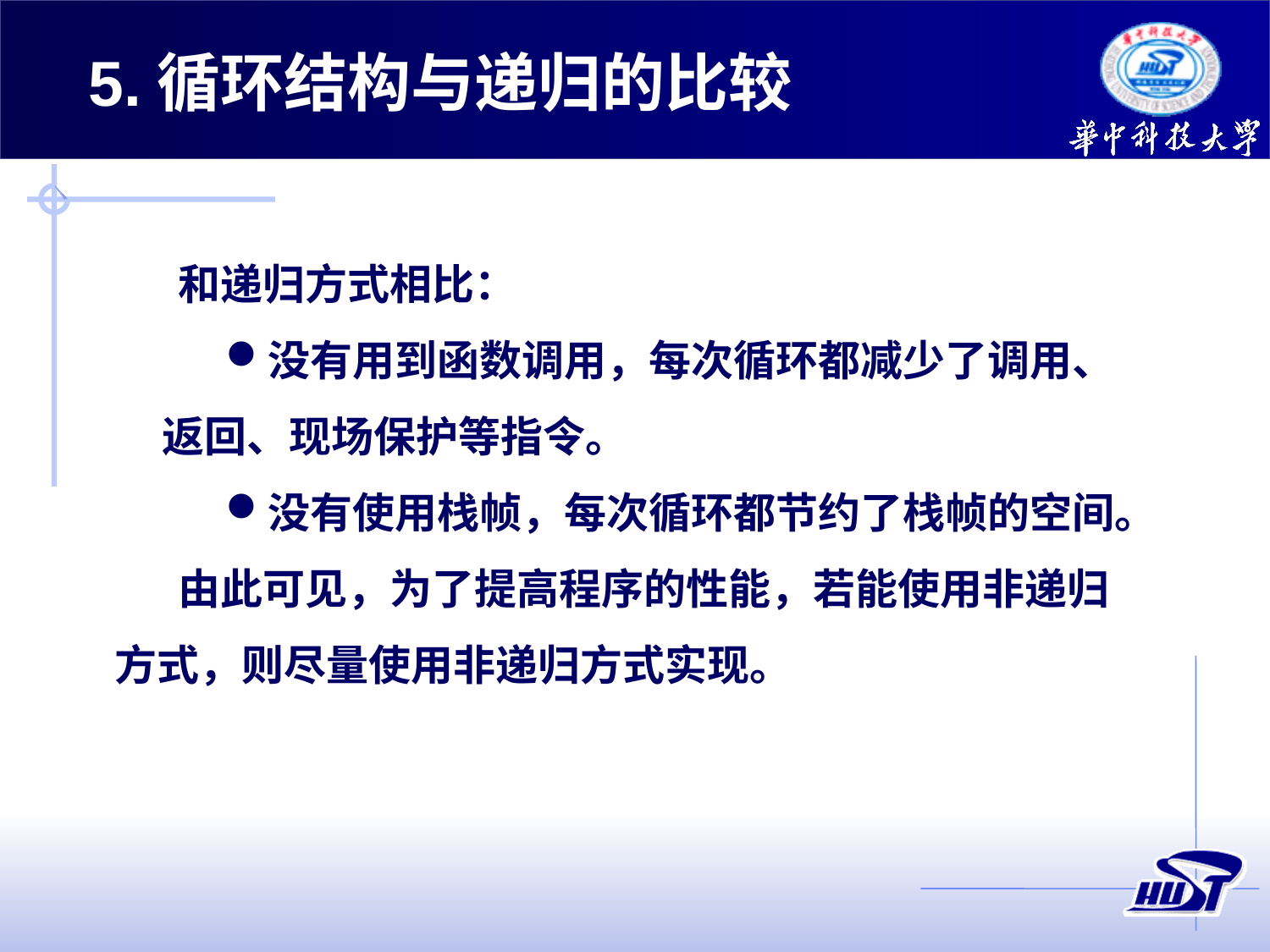

5.循环结构与递归的比较
和递归方式相比：
没有用到函数调用，每次循环都减少了调用、返回、现场保护等指令。
没有使用栈帧，每次循环都节约了栈帧的空间。
由此可见，为了提高程序的性能，若能使用非递归方式，则尽量使用非递归方式实现。